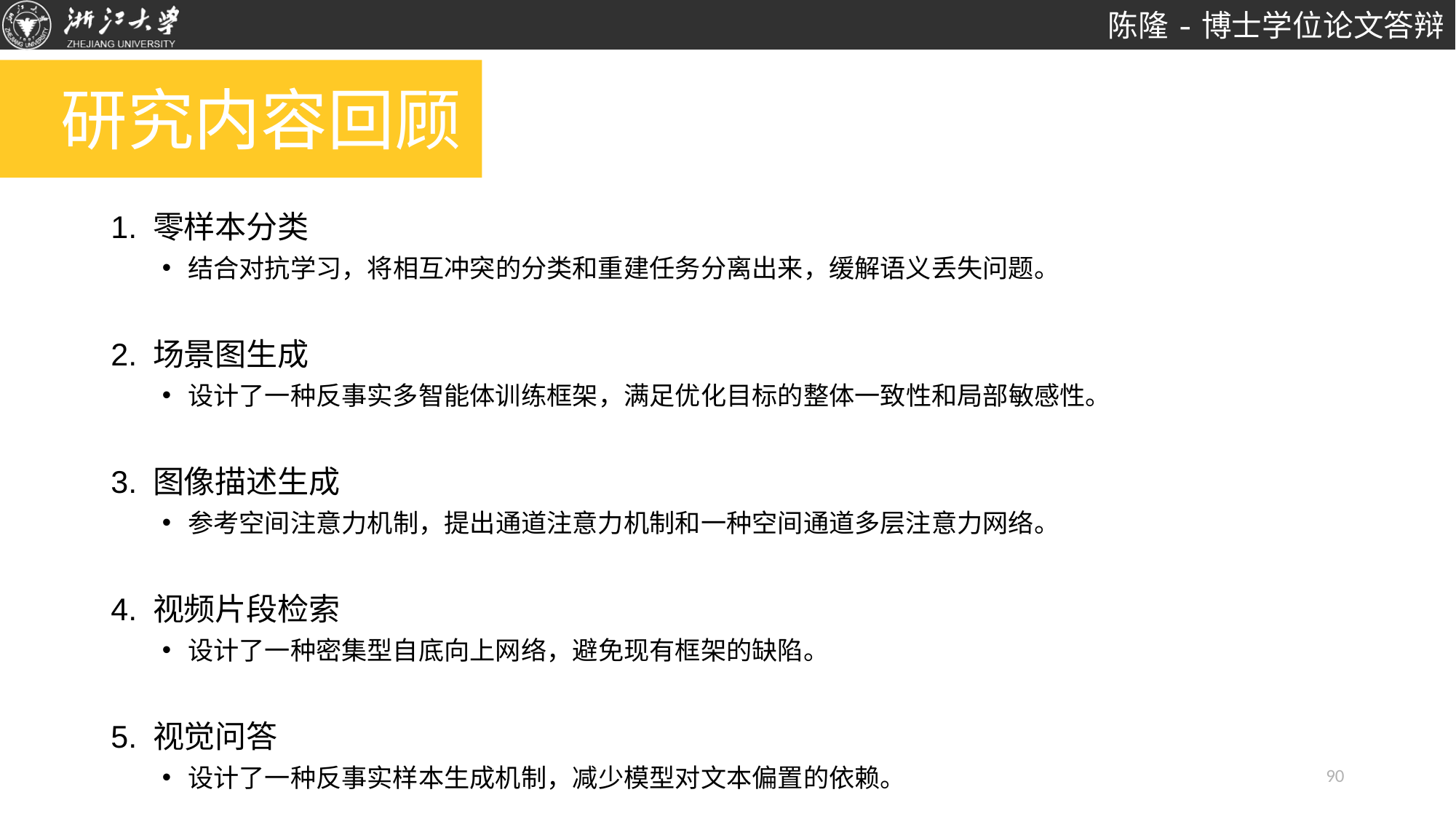

# 研究内容回顾
1. 零样本分类
结合对抗学习，将相互冲突的分类和重建任务分离出来，缓解语义丢失问题。

2. 场景图生成
设计了一种反事实多智能体训练框架，满足优化目标的整体一致性和局部敏感性。

3. 图像描述生成
参考空间注意力机制，提出通道注意力机制和一种空间通道多层注意力网络。

4. 视频片段检索
设计了一种密集型自底向上网络，避免现有框架的缺陷。

5. 视觉问答
设计了一种反事实样本生成机制，减少模型对文本偏置的依赖。
90